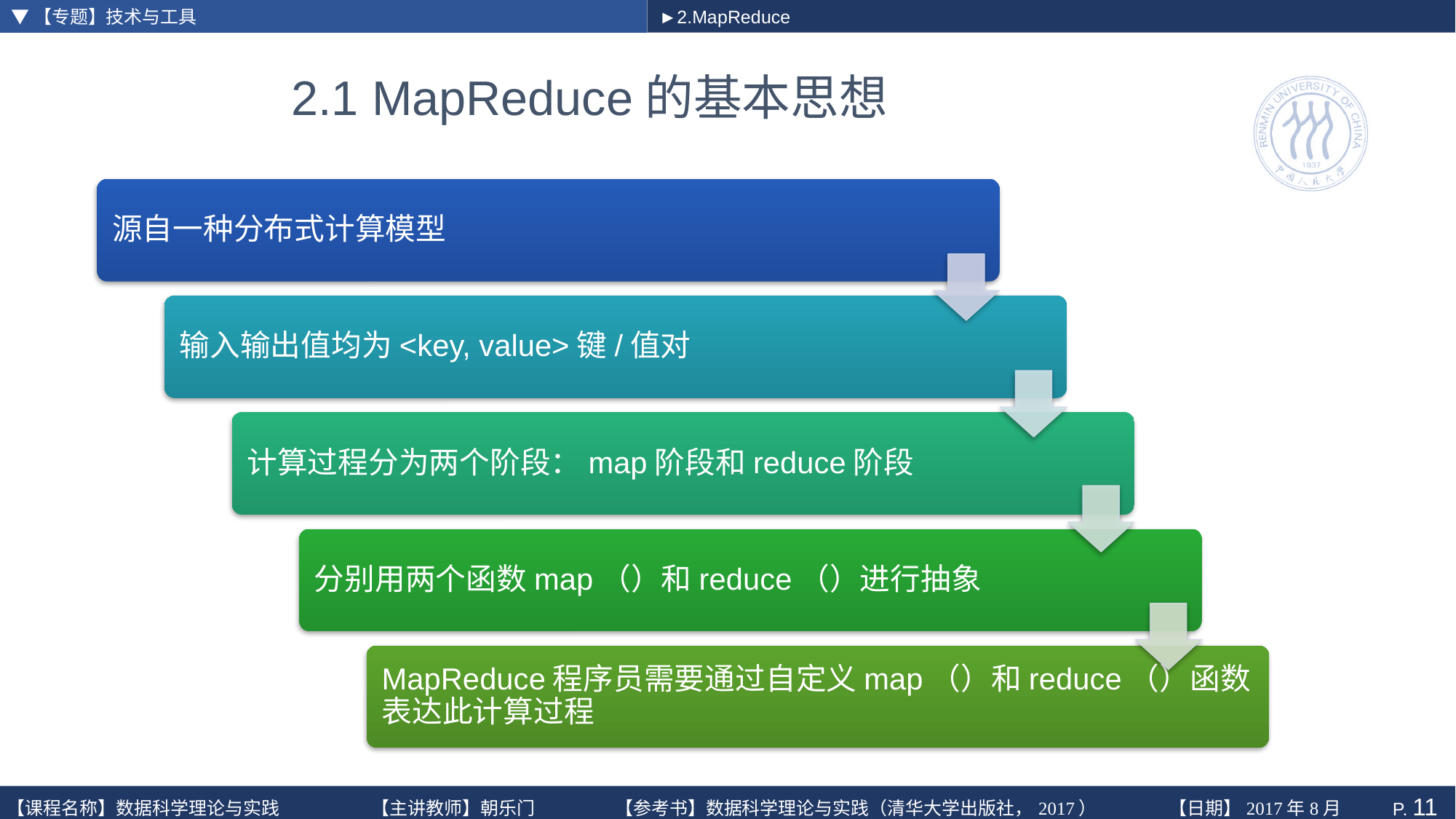

▼【专题】技术与工具
►2.MapReduce

# 2.1 MapReduce的基本思想
源自一种分布式计算模型
输入输出值均为<key, value>键/值对
计算过程分为两个阶段：map阶段和reduce阶段
分别用两个函数map（）和reduce（）进行抽象
MapReduce程序员需要通过自定义map（）和reduce（）函数表达此计算过程